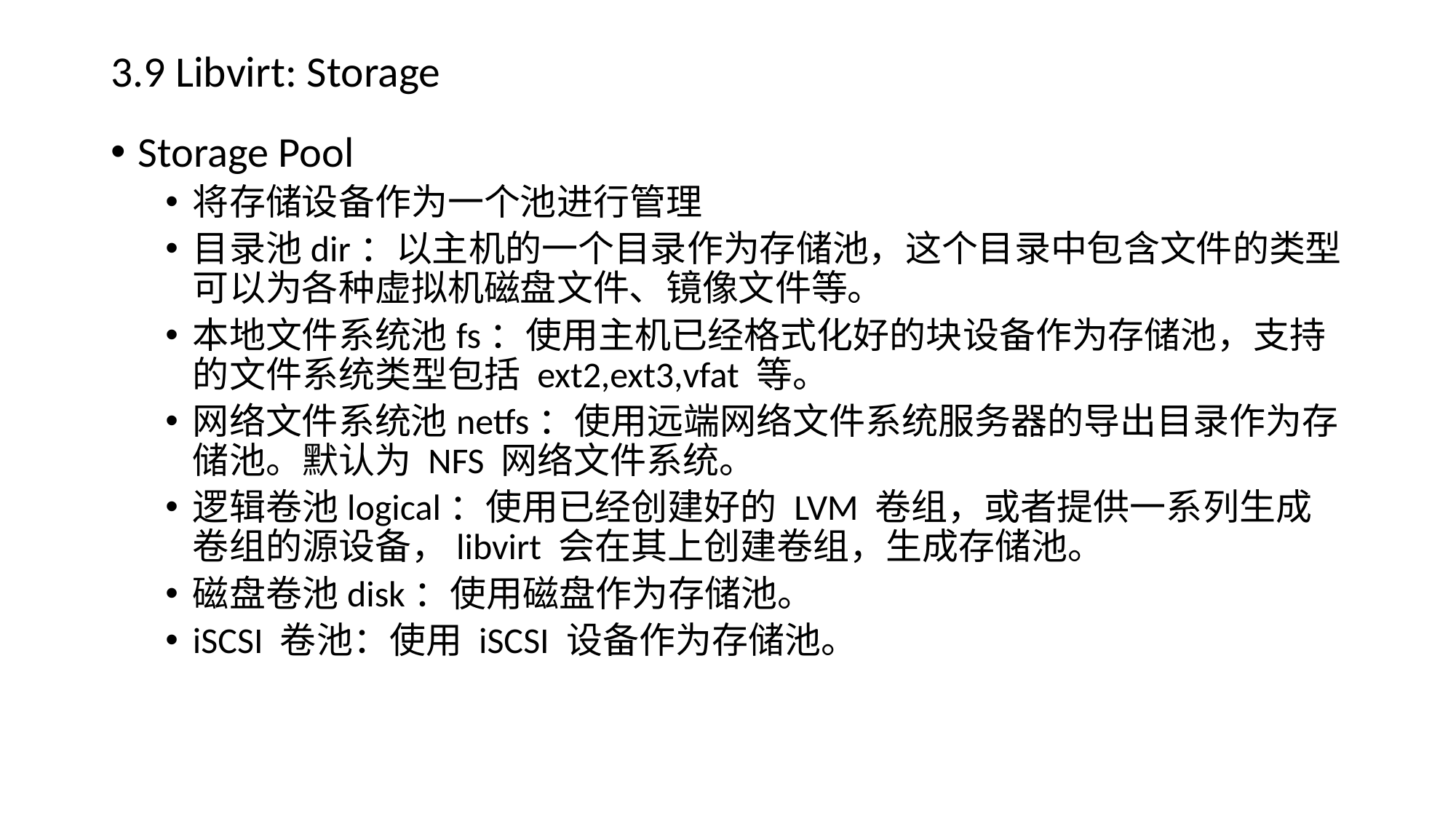

# 3.9 Libvirt: Storage
Storage Pool
将存储设备作为一个池进行管理
目录池dir：以主机的一个目录作为存储池，这个目录中包含文件的类型可以为各种虚拟机磁盘文件、镜像文件等。
本地文件系统池fs：使用主机已经格式化好的块设备作为存储池，支持的文件系统类型包括 ext2,ext3,vfat 等。
网络文件系统池netfs：使用远端网络文件系统服务器的导出目录作为存储池。默认为 NFS 网络文件系统。
逻辑卷池logical：使用已经创建好的 LVM 卷组，或者提供一系列生成卷组的源设备，libvirt 会在其上创建卷组，生成存储池。
磁盘卷池disk：使用磁盘作为存储池。
iSCSI 卷池：使用 iSCSI 设备作为存储池。